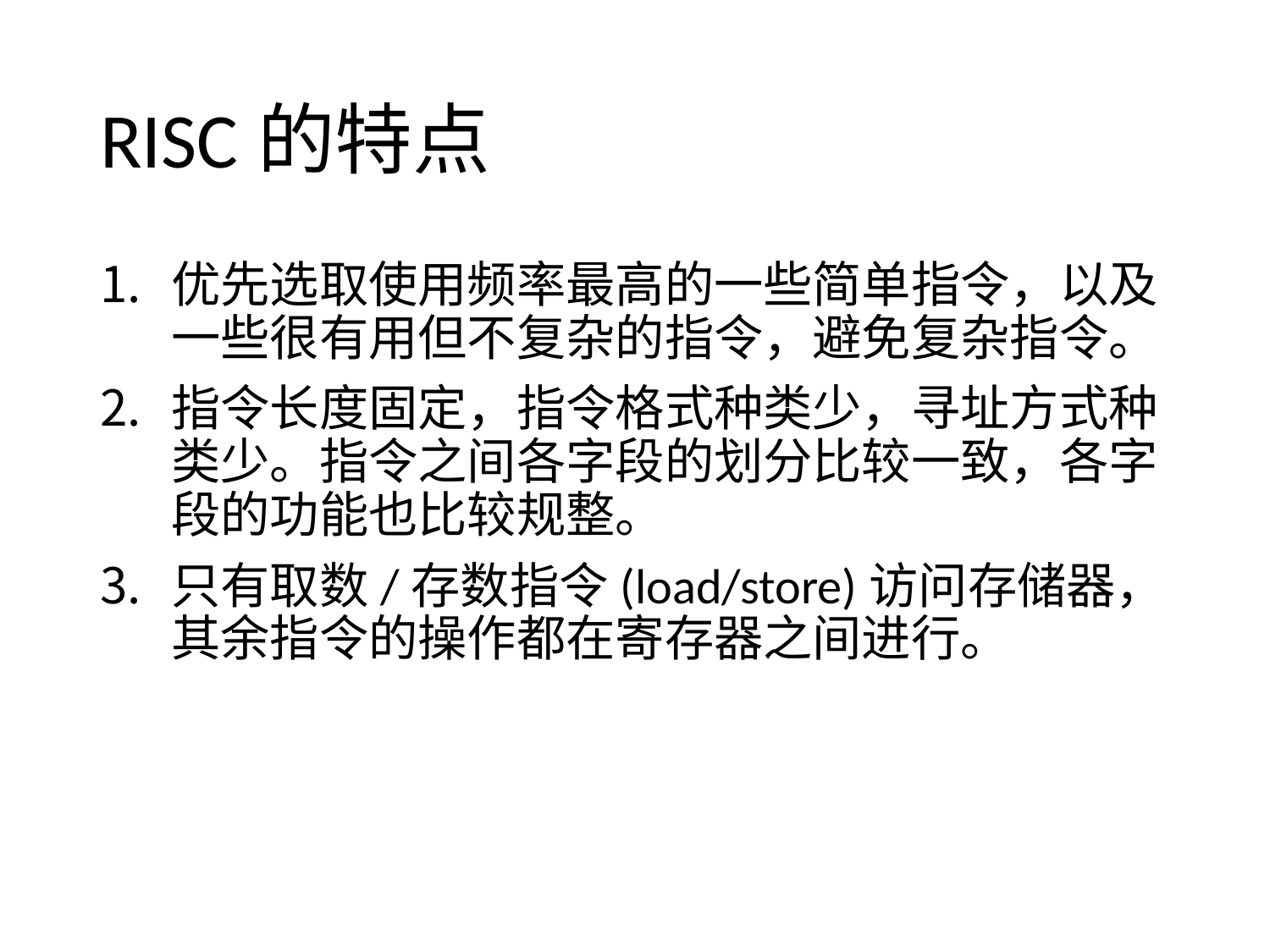

# RISC的特点
优先选取使用频率最高的一些简单指令，以及一些很有用但不复杂的指令，避免复杂指令。
指令长度固定，指令格式种类少，寻址方式种类少。指令之间各字段的划分比较一致，各字段的功能也比较规整。
只有取数/存数指令(load/store)访问存储器，其余指令的操作都在寄存器之间进行。